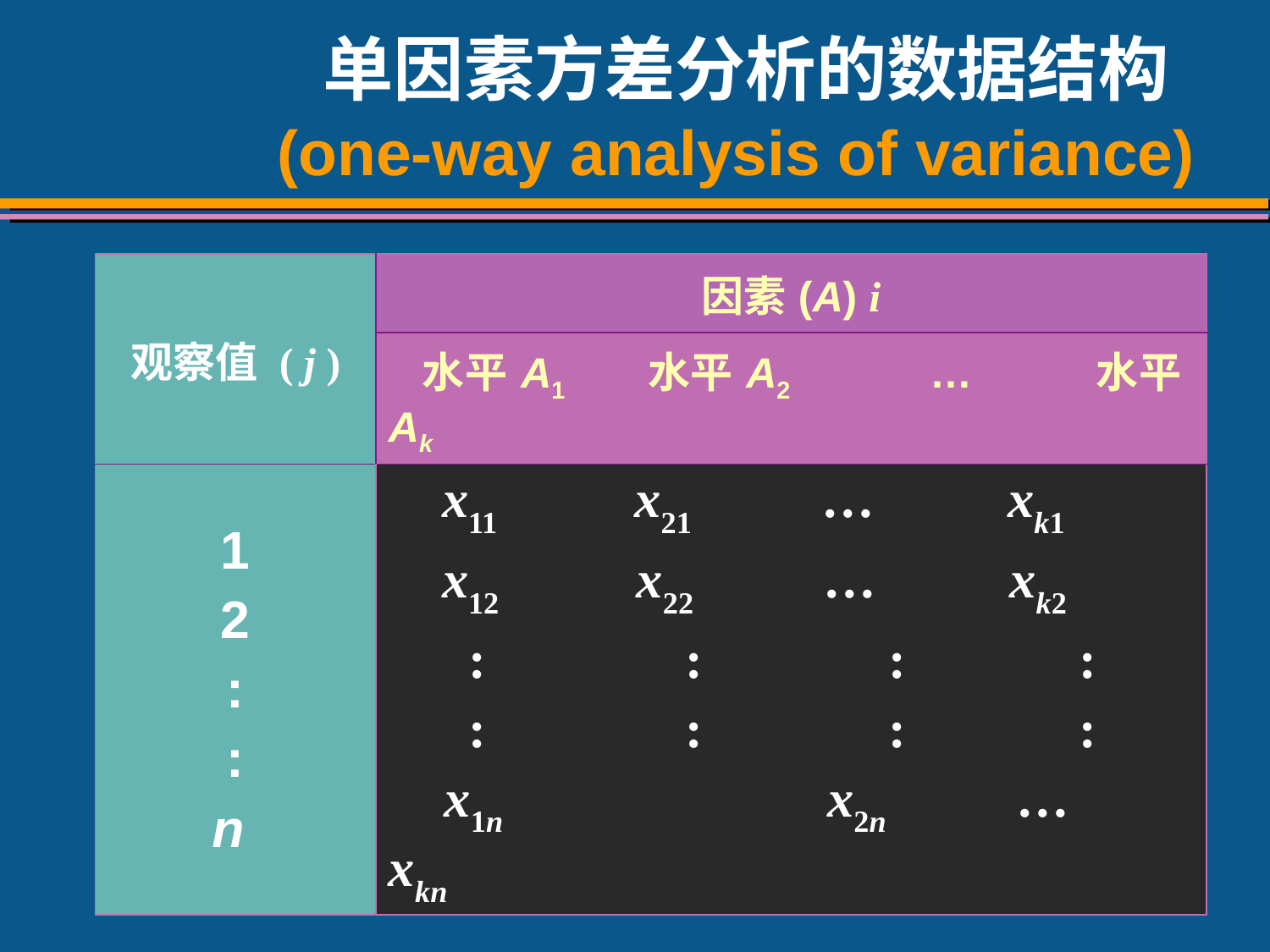

# 单因素方差分析的数据结构 (one-way analysis of variance)
| 观察值 ( j ) | 因素(A) i |
| --- | --- |
|  | 水平A1 水平A2 … 水平Ak |
| 1 2 : : n | x11 x21 … xk1 x12 x22 … xk2 : : : : : : : : x1n x2n … xkn |